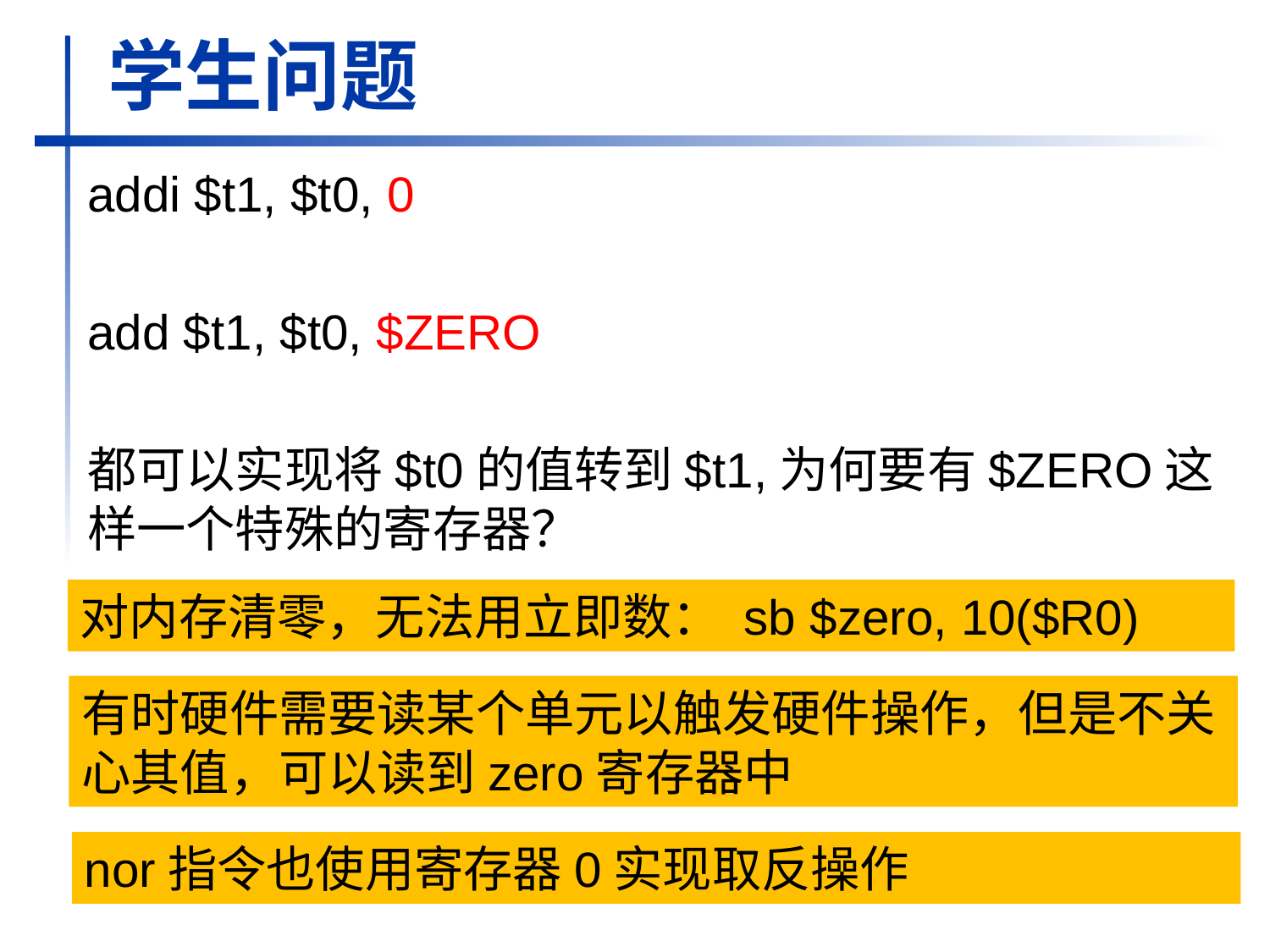

# 学生问题
addi $t1, $t0, 0

add $t1, $t0, $ZERO

都可以实现将$t0的值转到$t1,为何要有$ZERO这样一个特殊的寄存器？
对内存清零，无法用立即数： sb $zero, 10($R0)
有时硬件需要读某个单元以触发硬件操作，但是不关心其值，可以读到zero寄存器中
nor指令也使用寄存器0实现取反操作